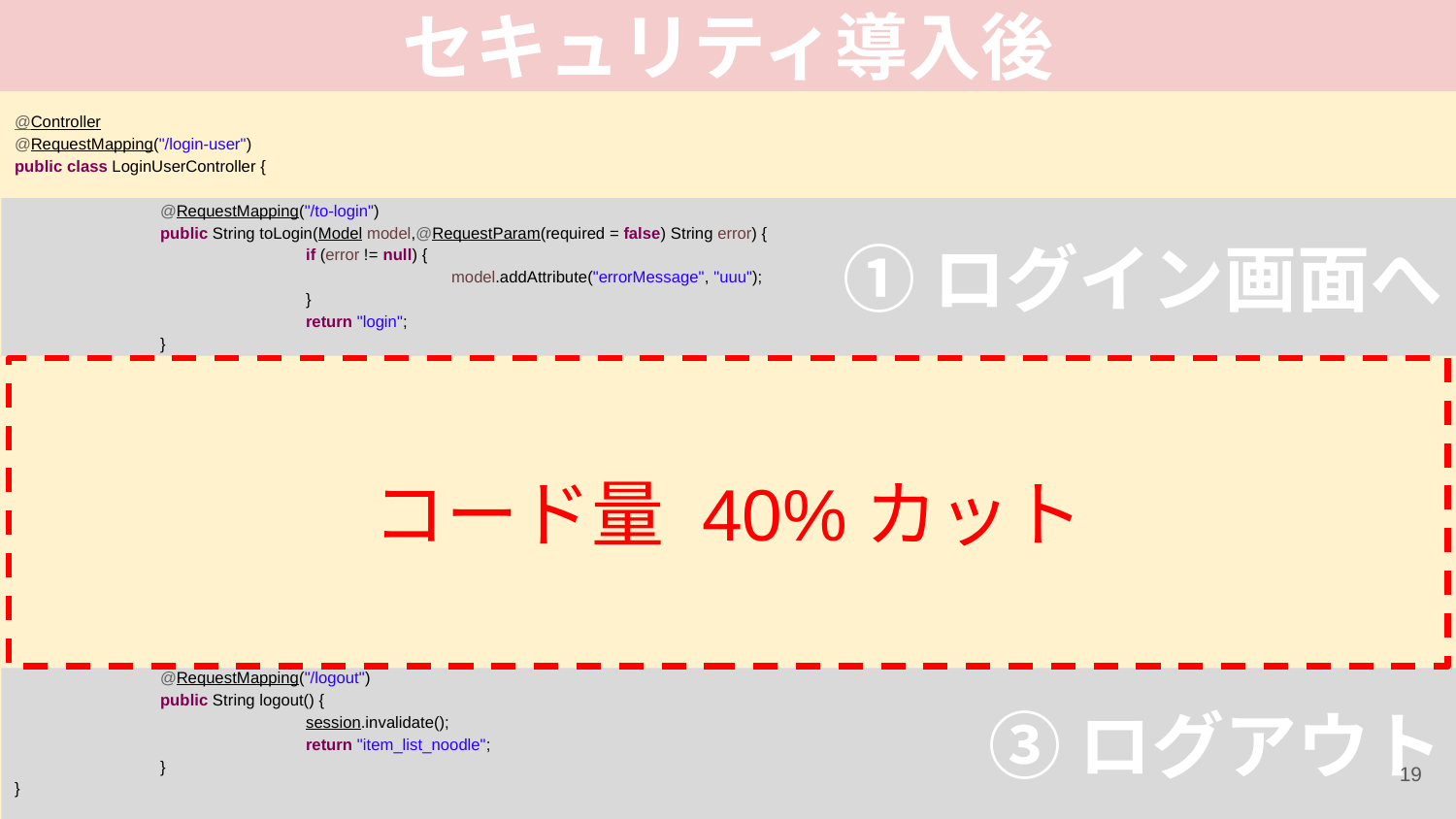

# セキュリティ導入後
@Controller
@RequestMapping("/login-user")
public class LoginUserController {

	@RequestMapping("/to-login")
	public String toLogin(Model model,@RequestParam(required = false) String error) {
		if (error != null) {
			model.addAttribute("errorMessage", "uuu");
		}
		return "login";
	}

	@RequestMapping("/logout")
	public String logout() {
		session.invalidate();
		return "item_list_noodle";
	}
}
①ログイン画面へ
コード量 40%カット
③ログアウト
19